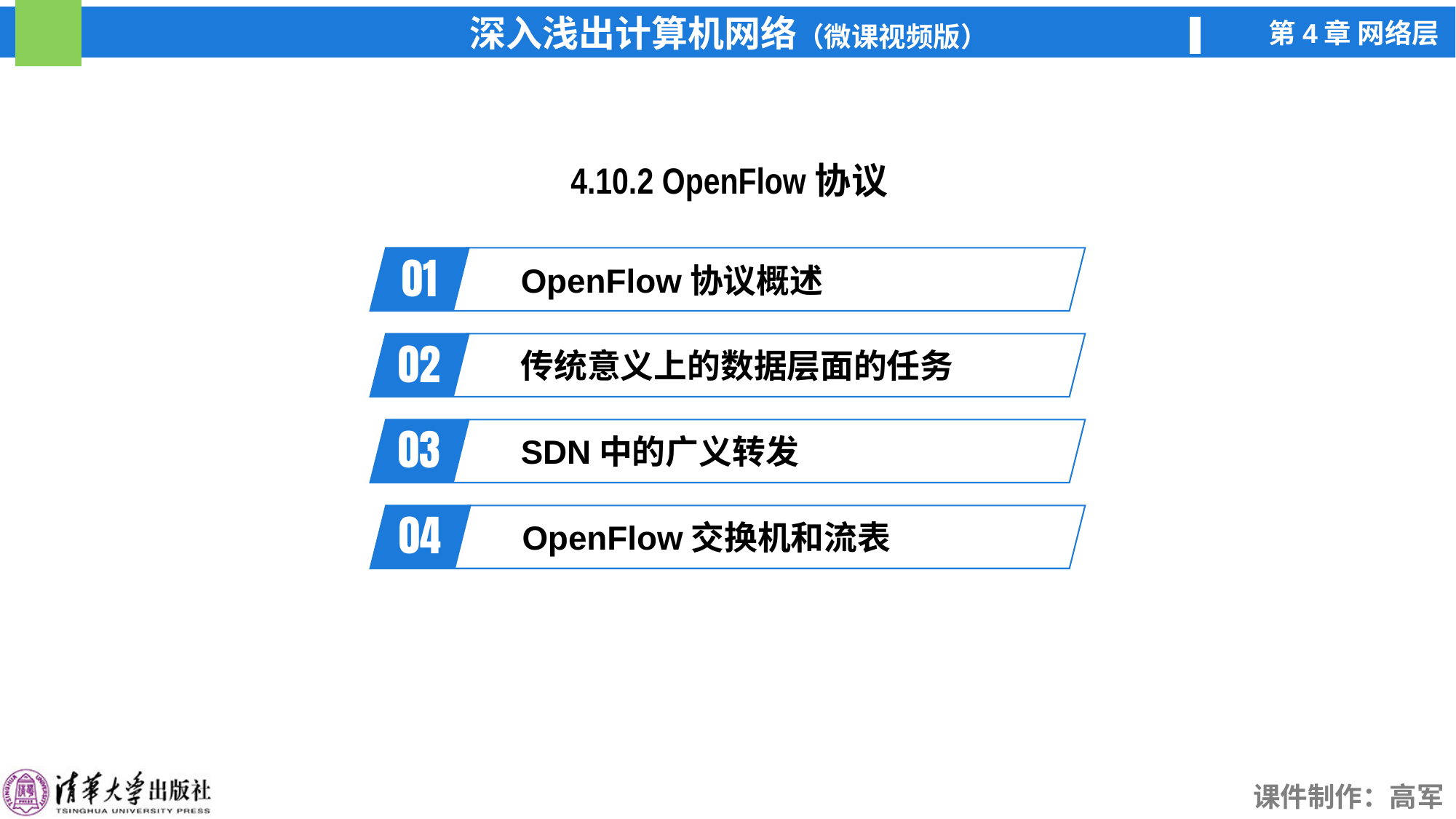

4.10.2 OpenFlow协议
01
OpenFlow协议概述
02
传统意义上的数据层面的任务
03
SDN中的广义转发
04
OpenFlow交换机和流表